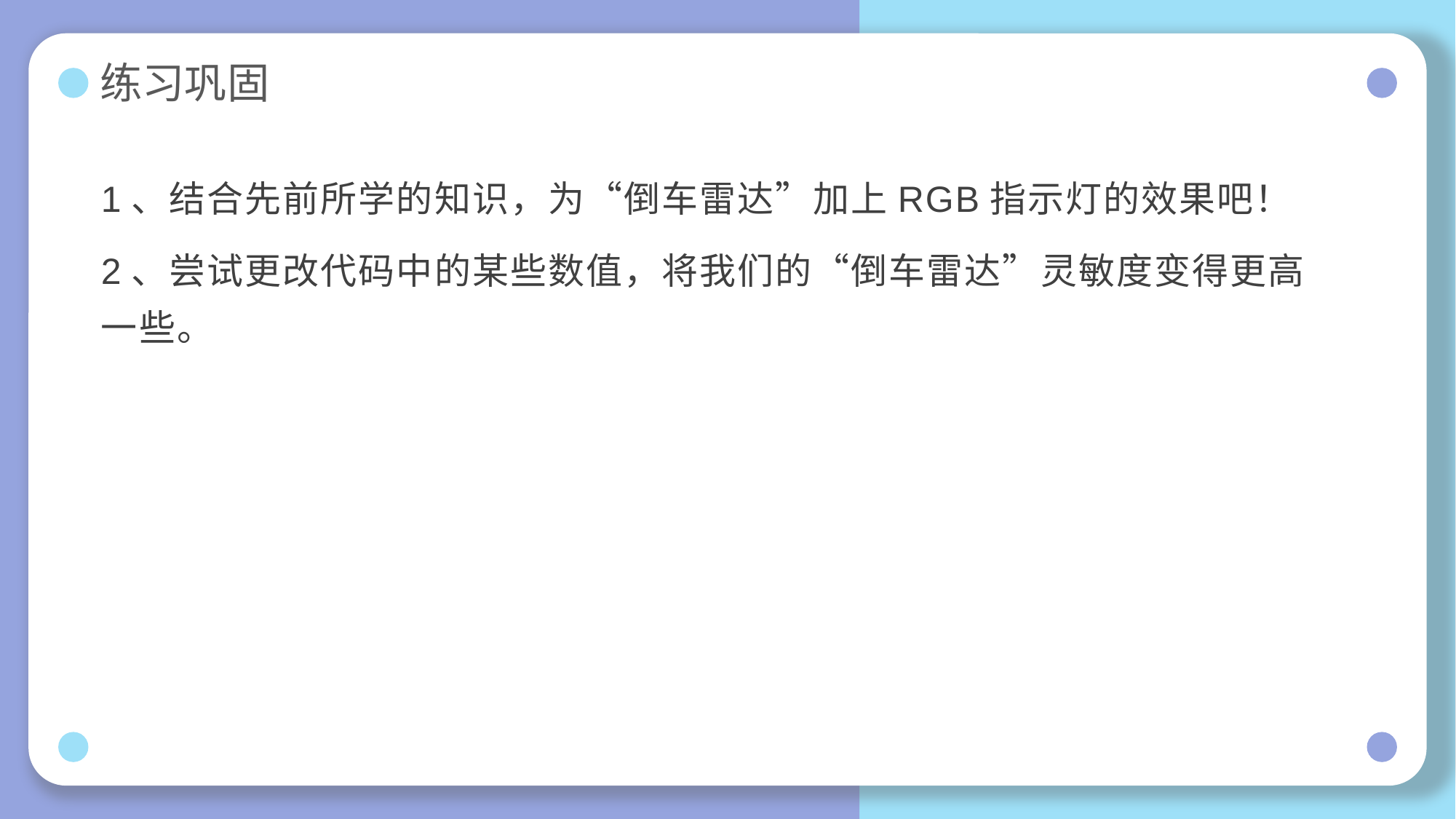

# 练习巩固
1、结合先前所学的知识，为“倒车雷达”加上RGB指示灯的效果吧！
2、尝试更改代码中的某些数值，将我们的“倒车雷达”灵敏度变得更高一些。